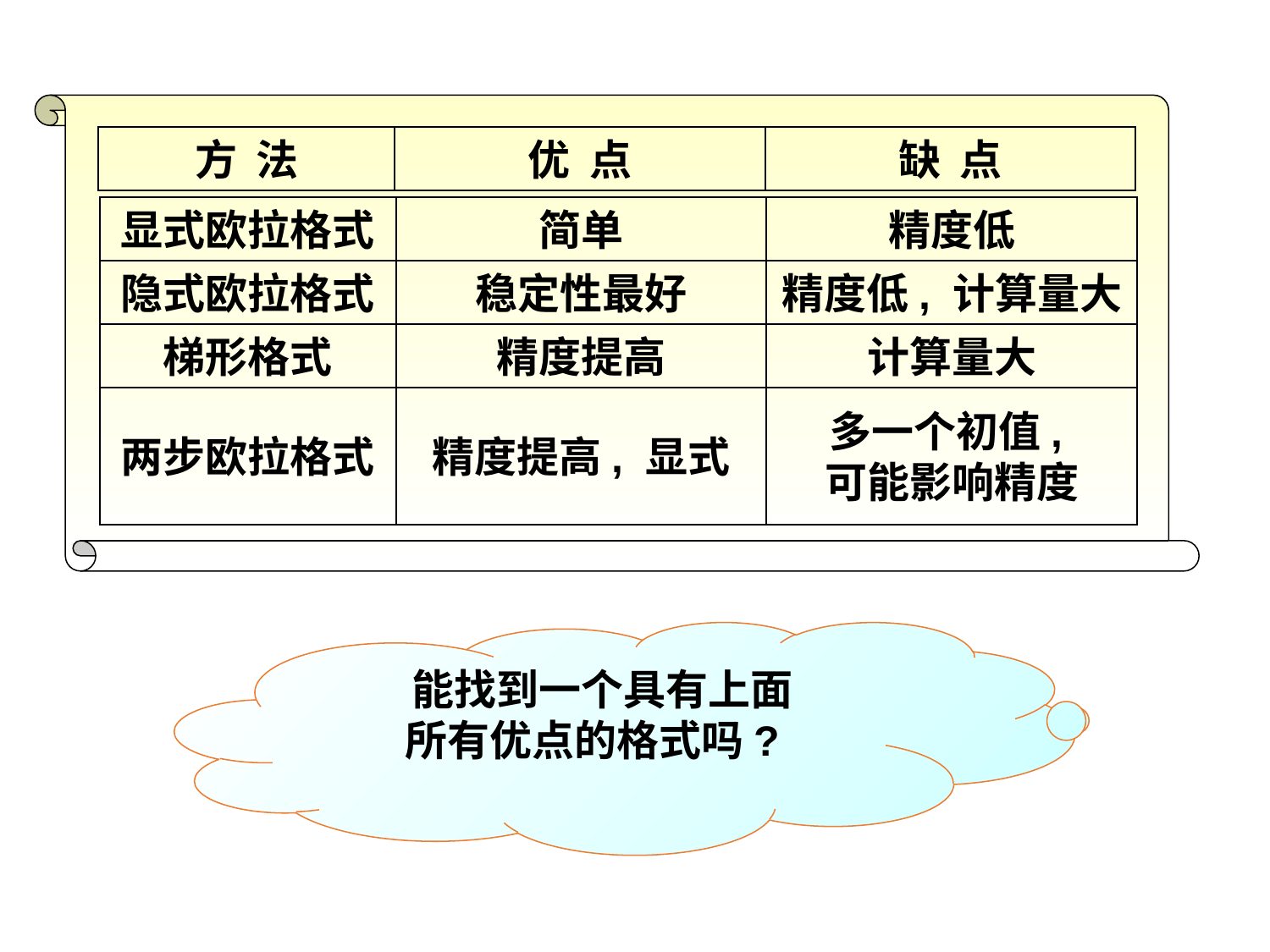

方  法
优  点
缺  点
显式欧拉格式
隐式欧拉格式
梯形格式
两步欧拉格式
简单
精度低
稳定性最好
精度低, 计算量大
精度提高
计算量大
精度提高, 显式
多一个初值,
可能影响精度
 能找到一个具有上面
所有优点的格式吗?